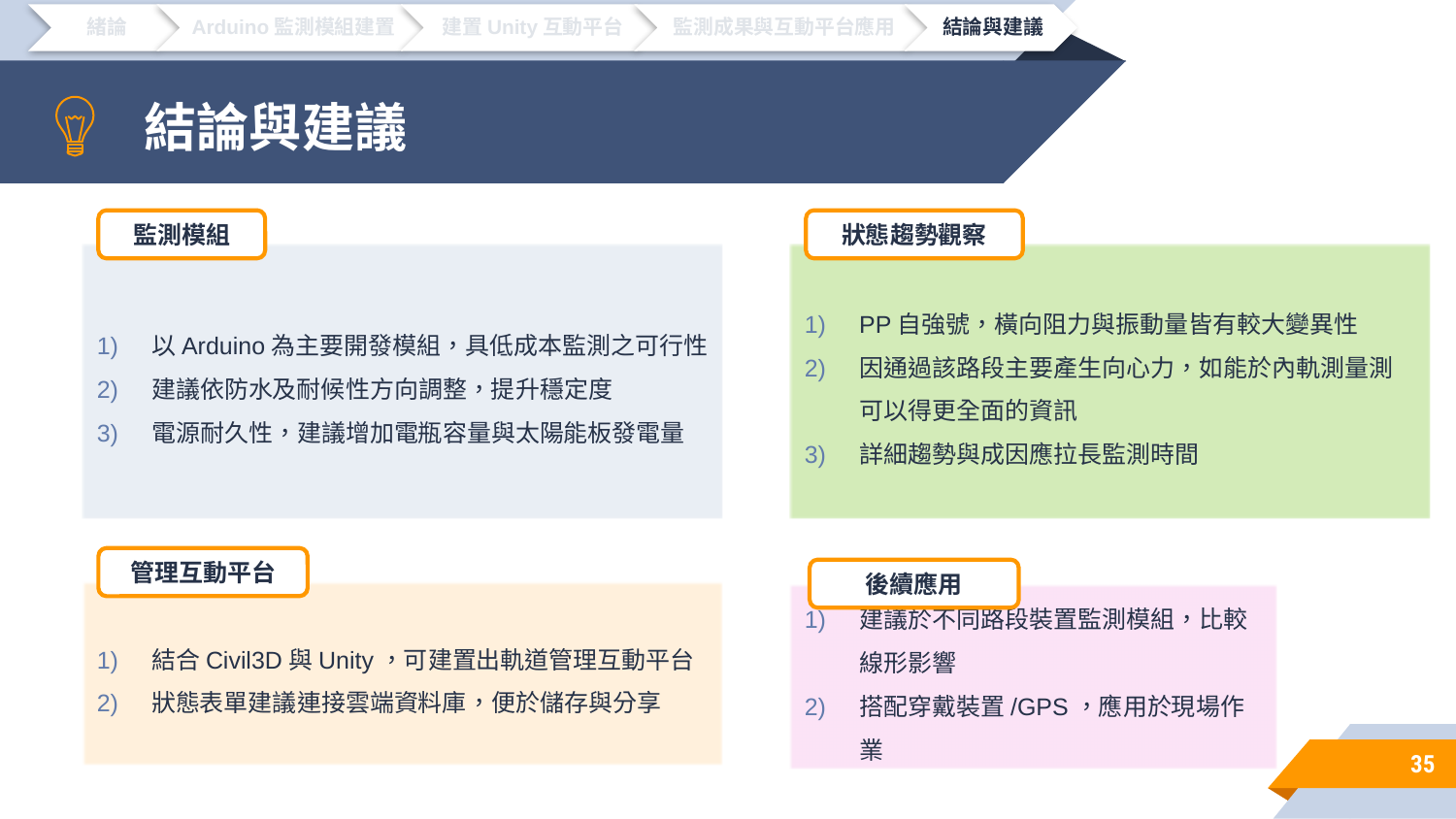

緒論
Arduino監測模組建置
建置Unity互動平台
監測成果與互動平台應用
結論與建議
# 結論與建議

監測模組
狀態趨勢觀察
以Arduino為主要開發模組，具低成本監測之可行性
建議依防水及耐候性方向調整，提升穩定度
電源耐久性，建議增加電瓶容量與太陽能板發電量
PP自強號，橫向阻力與振動量皆有較大變異性
因通過該路段主要產生向心力，如能於內軌測量測可以得更全面的資訊
詳細趨勢與成因應拉長監測時間
管理互動平台
後續應用
結合Civil3D與Unity，可建置出軌道管理互動平台
狀態表單建議連接雲端資料庫，便於儲存與分享
建議於不同路段裝置監測模組，比較線形影響
搭配穿戴裝置/GPS，應用於現場作業
35